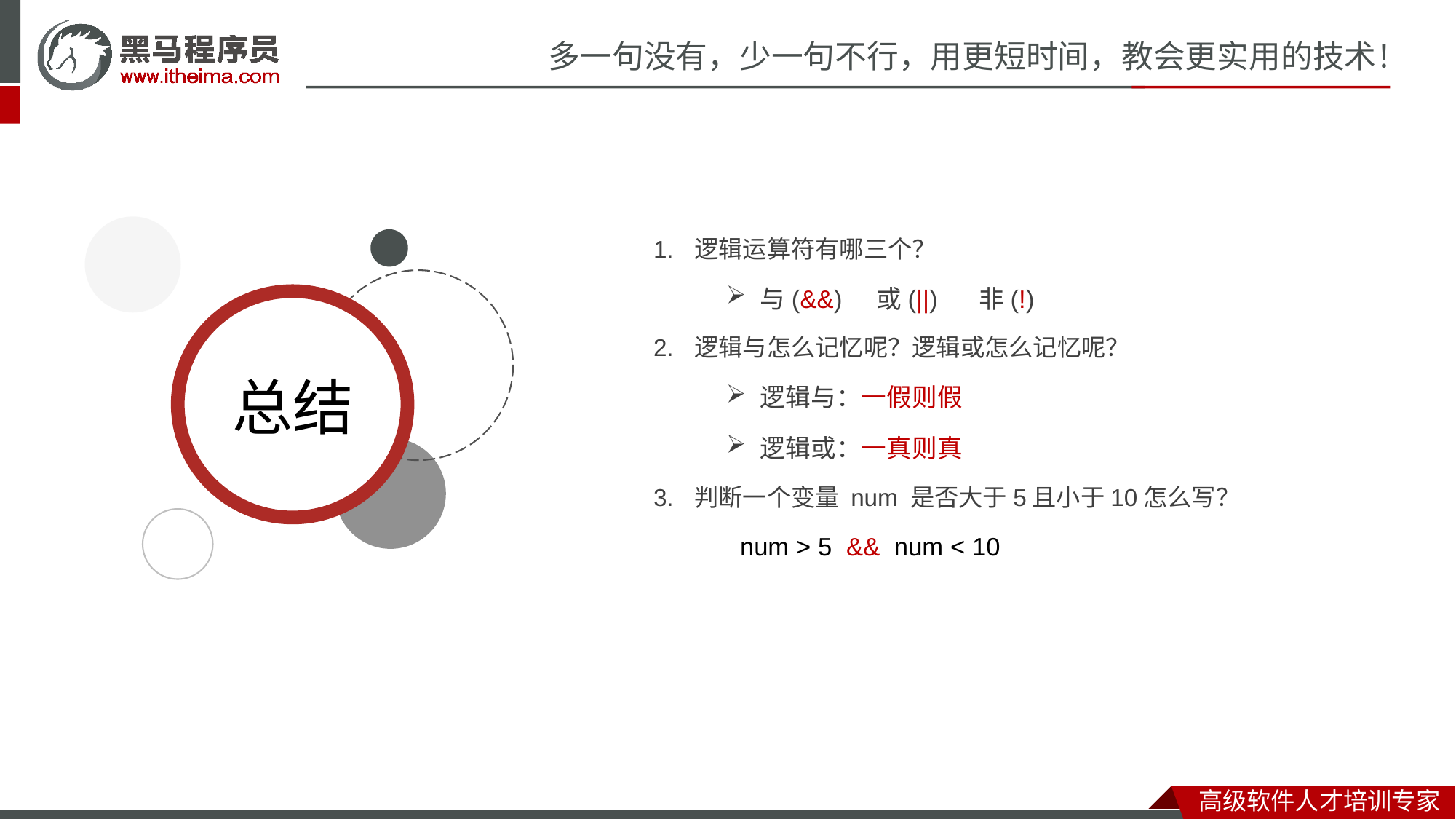

逻辑运算符有哪三个？
与(&&)    或(||)     非(!)
逻辑与怎么记忆呢？逻辑或怎么记忆呢？
逻辑与：一假则假
逻辑或：一真则真
判断一个变量 num 是否大于5且小于10怎么写？
        num > 5  &&  num < 10